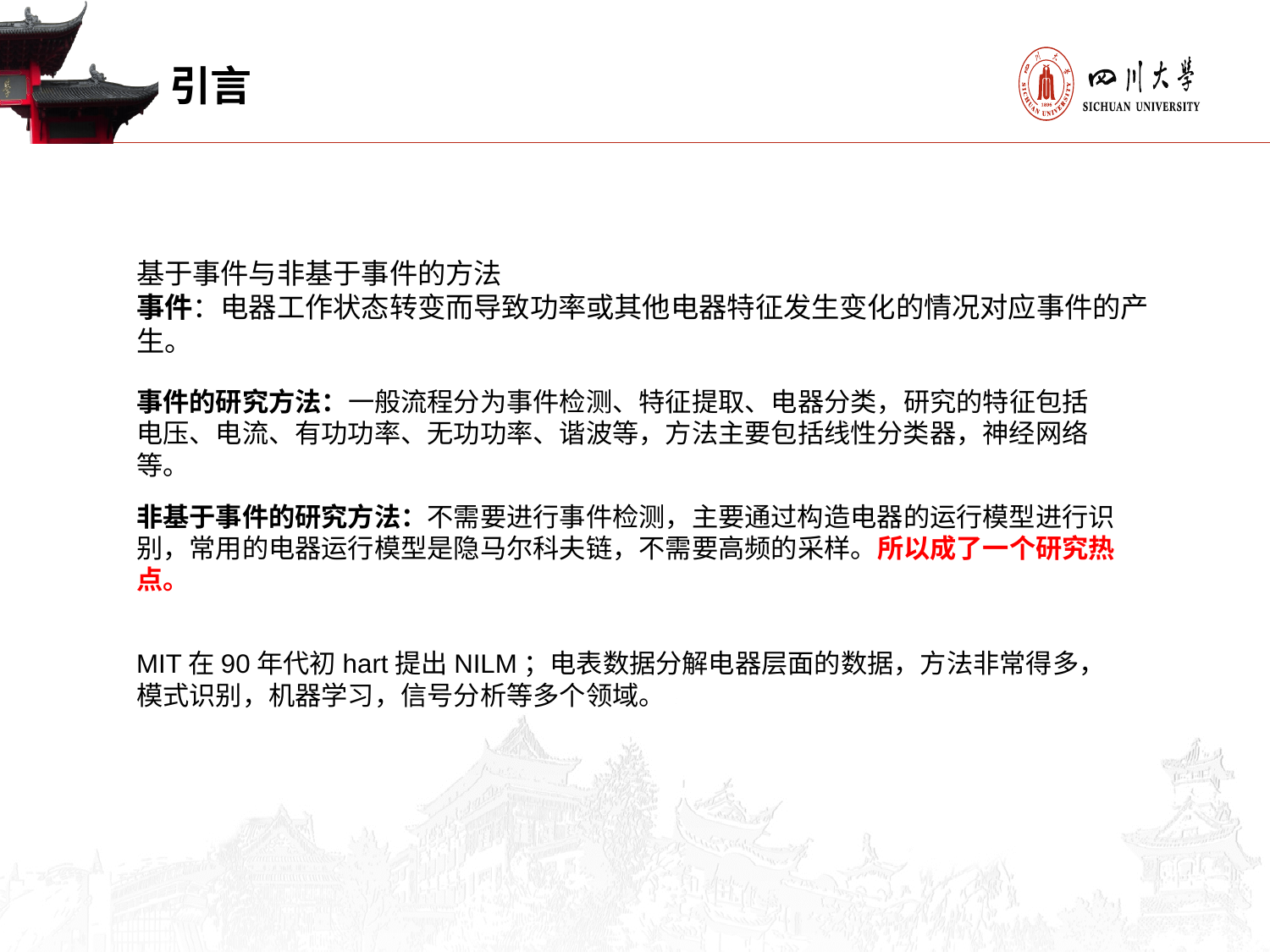

# 引言
基于事件与非基于事件的方法
事件：电器工作状态转变而导致功率或其他电器特征发生变化的情况对应事件的产生。
事件的研究方法：一般流程分为事件检测、特征提取、电器分类，研究的特征包括电压、电流、有功功率、无功功率、谐波等，方法主要包括线性分类器，神经网络等。
非基于事件的研究方法：不需要进行事件检测，主要通过构造电器的运行模型进行识别，常用的电器运行模型是隐马尔科夫链，不需要高频的采样。所以成了一个研究热点。
MIT在90年代初hart提出NILM；电表数据分解电器层面的数据，方法非常得多，模式识别，机器学习，信号分析等多个领域。